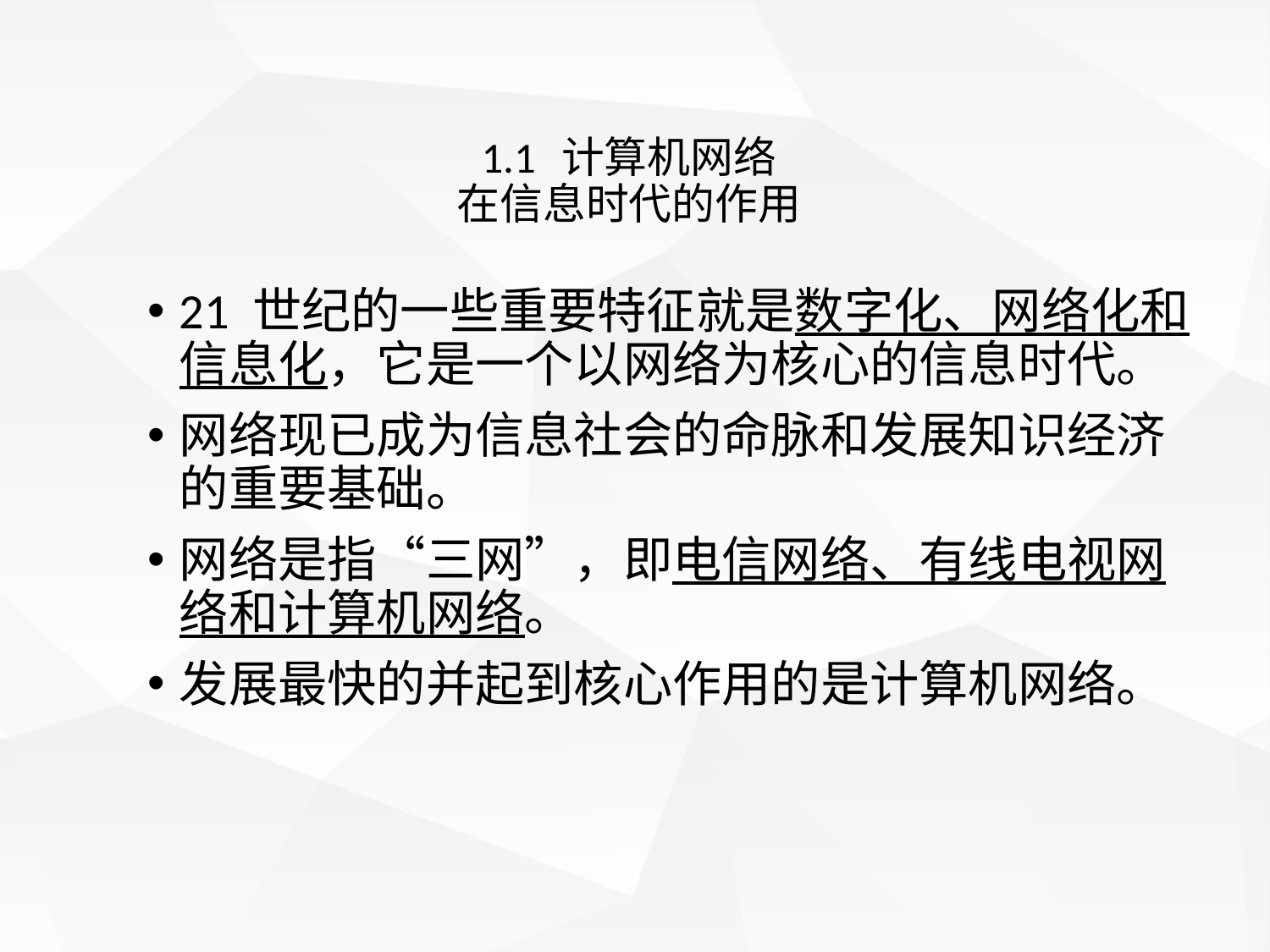

# 1.1  计算机网络 在信息时代的作用
21 世纪的一些重要特征就是数字化、网络化和信息化，它是一个以网络为核心的信息时代。
网络现已成为信息社会的命脉和发展知识经济的重要基础。
网络是指“三网”，即电信网络、有线电视网络和计算机网络。
发展最快的并起到核心作用的是计算机网络。